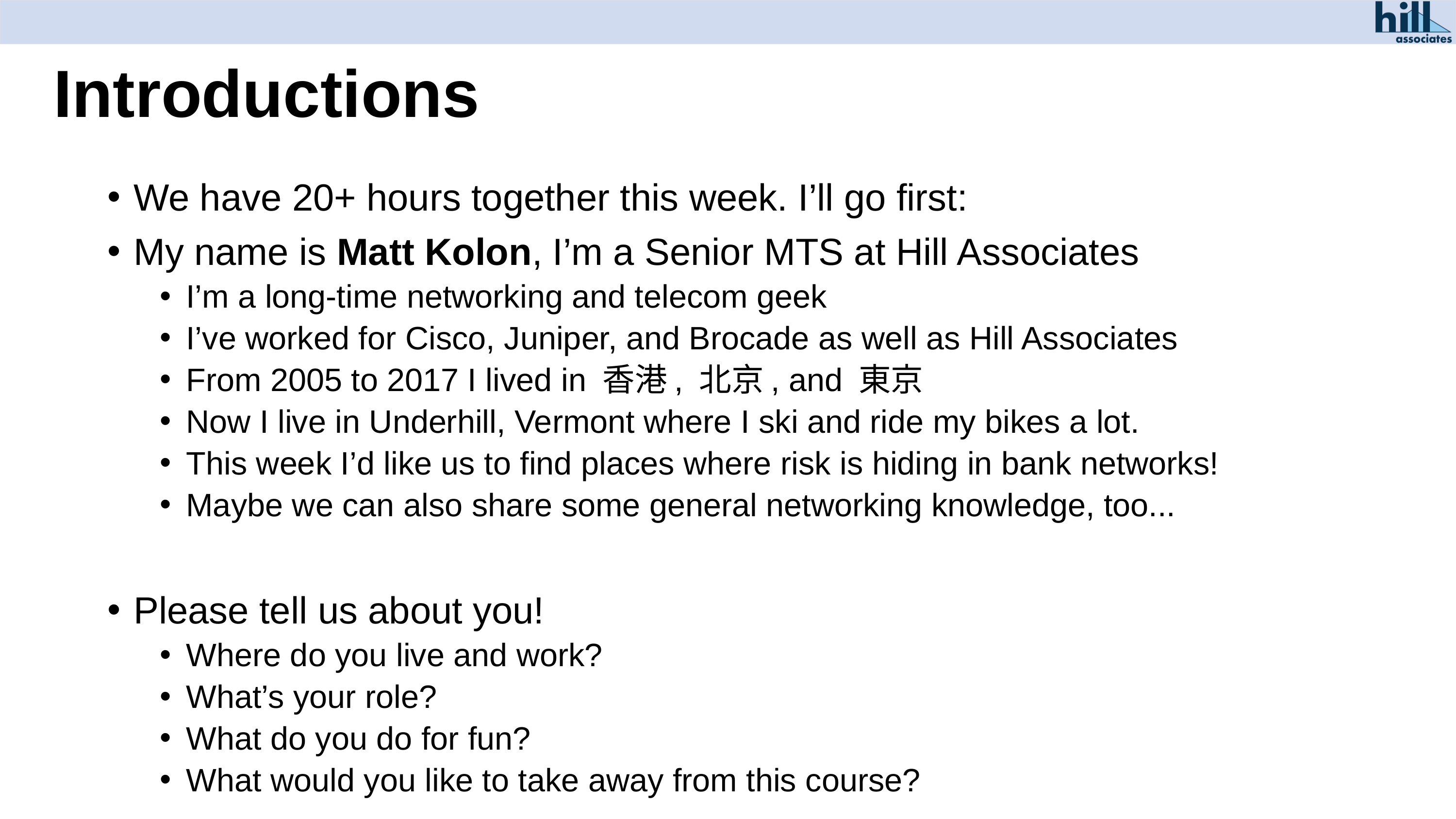

# Introductions
We have 20+ hours together this week. I’ll go first:
My name is Matt Kolon, I’m a Senior MTS at Hill Associates
I’m a long-time networking and telecom geek
I’ve worked for Cisco, Juniper, and Brocade as well as Hill Associates
From 2005 to 2017 I lived in 香港, 北京, and 東京
Now I live in Underhill, Vermont where I ski and ride my bikes a lot.
This week I’d like us to find places where risk is hiding in bank networks!
Maybe we can also share some general networking knowledge, too...

Please tell us about you!
Where do you live and work?
What’s your role?
What do you do for fun?
What would you like to take away from this course?